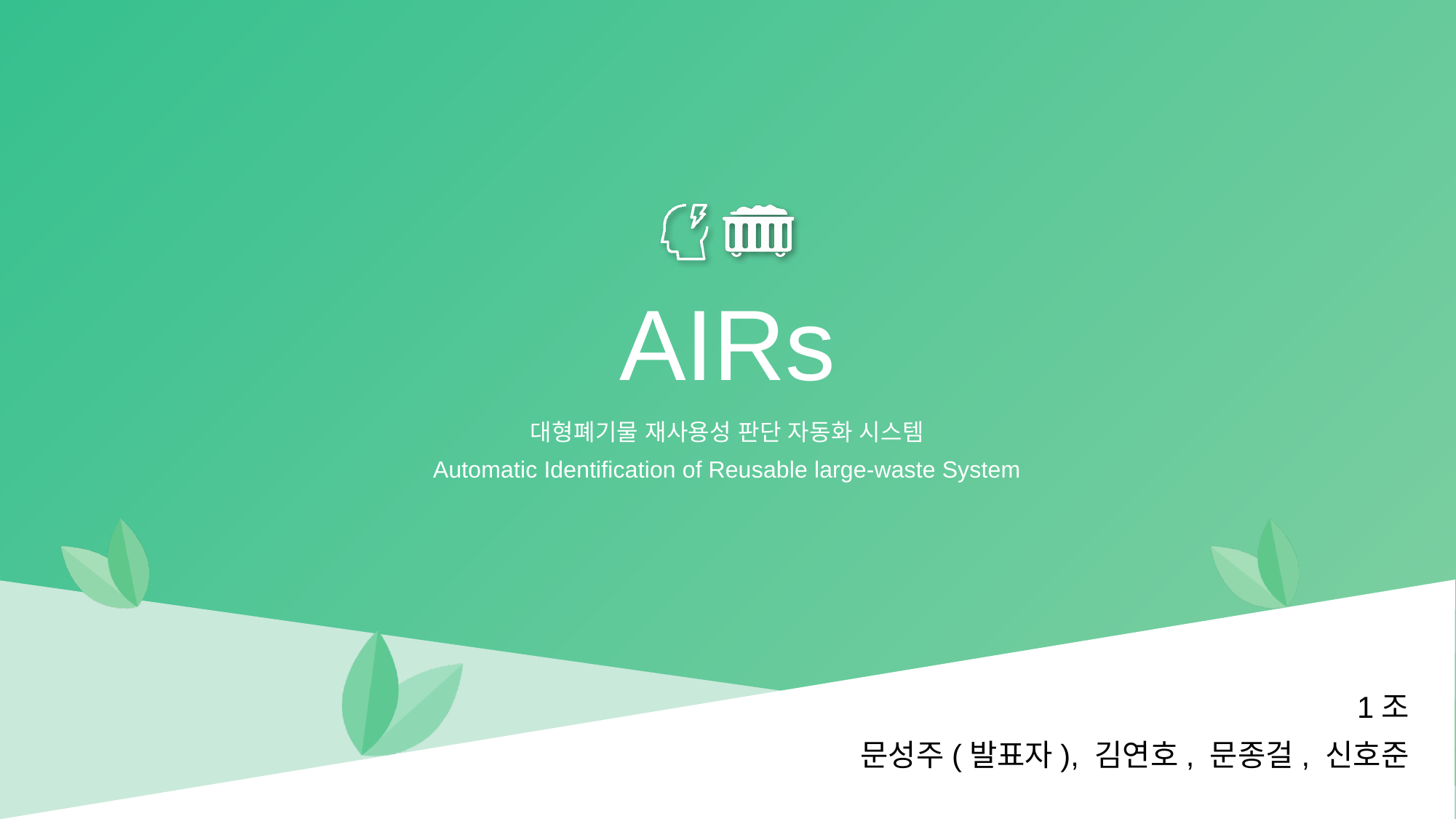

# AIRs
대형폐기물 재사용성 판단 자동화 시스템
Automatic Identification of Reusable large-waste System
1조
문성주(발표자), 김연호, 문종걸, 신호준